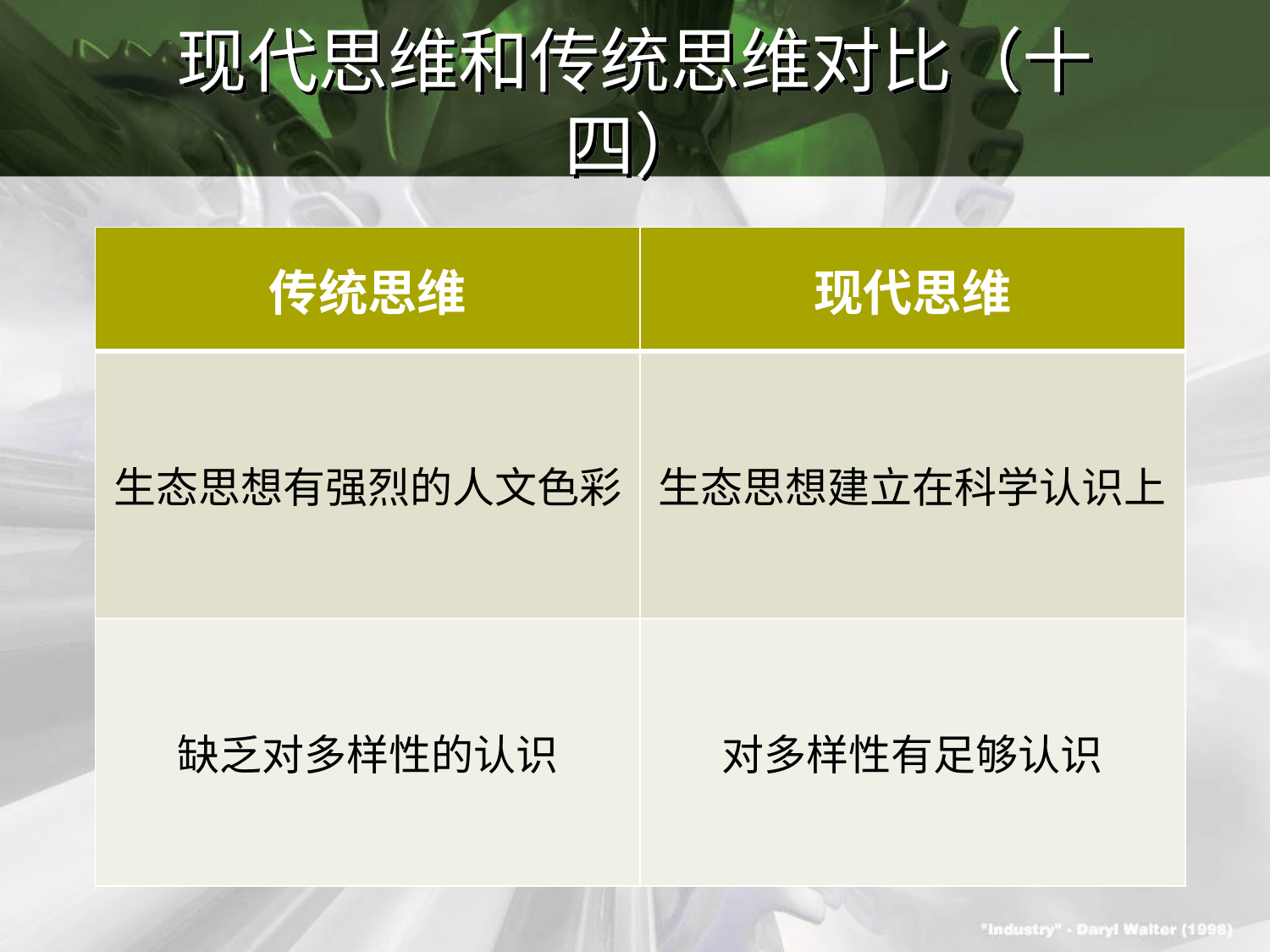

# 现代思维和传统思维对比（十四）
| 传统思维 | 现代思维 |
| --- | --- |
| 生态思想有强烈的人文色彩 | 生态思想建立在科学认识上 |
| 缺乏对多样性的认识 | 对多样性有足够认识 |